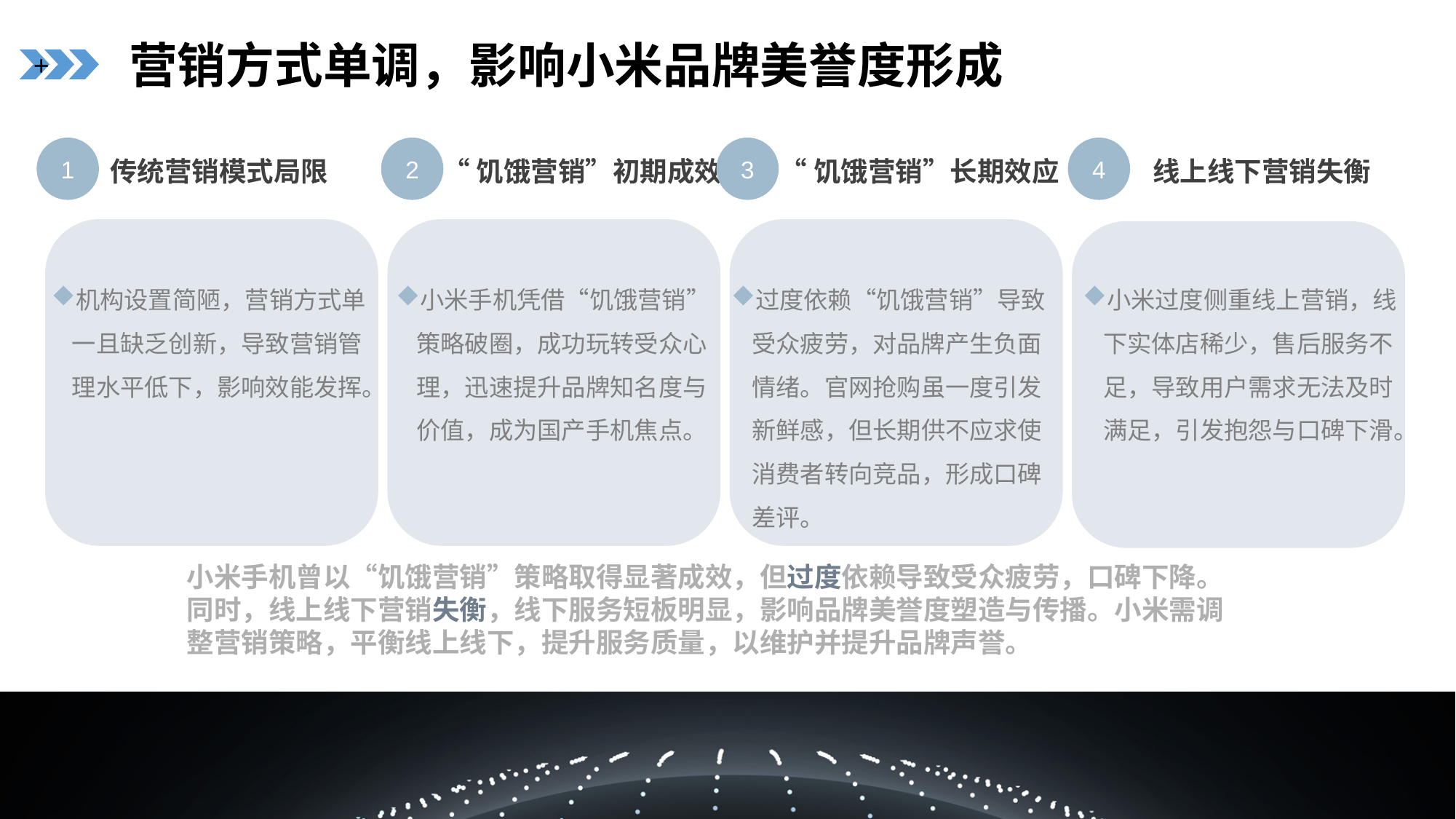

营销方式单调，影响小米品牌美誉度形成
+

1
2
3
4
传统营销模式局限
“饥饿营销”初期成效
“饥饿营销”长期效应
线上线下营销失衡

机构设置简陋，营销方式单一且缺乏创新，导致营销管理水平低下，影响效能发挥。
小米手机凭借“饥饿营销”策略破圈，成功玩转受众心理，迅速提升品牌知名度与价值，成为国产手机焦点。
过度依赖“饥饿营销”导致受众疲劳，对品牌产生负面情绪。官网抢购虽一度引发新鲜感，但长期供不应求使消费者转向竞品，形成口碑差评。
小米过度侧重线上营销，线下实体店稀少，售后服务不足，导致用户需求无法及时满足，引发抱怨与口碑下滑。

小米手机曾以“饥饿营销”策略取得显著成效，但过度依赖导致受众疲劳，口碑下降。同时，线上线下营销失衡，线下服务短板明显，影响品牌美誉度塑造与传播。小米需调整营销策略，平衡线上线下，提升服务质量，以维护并提升品牌声誉。